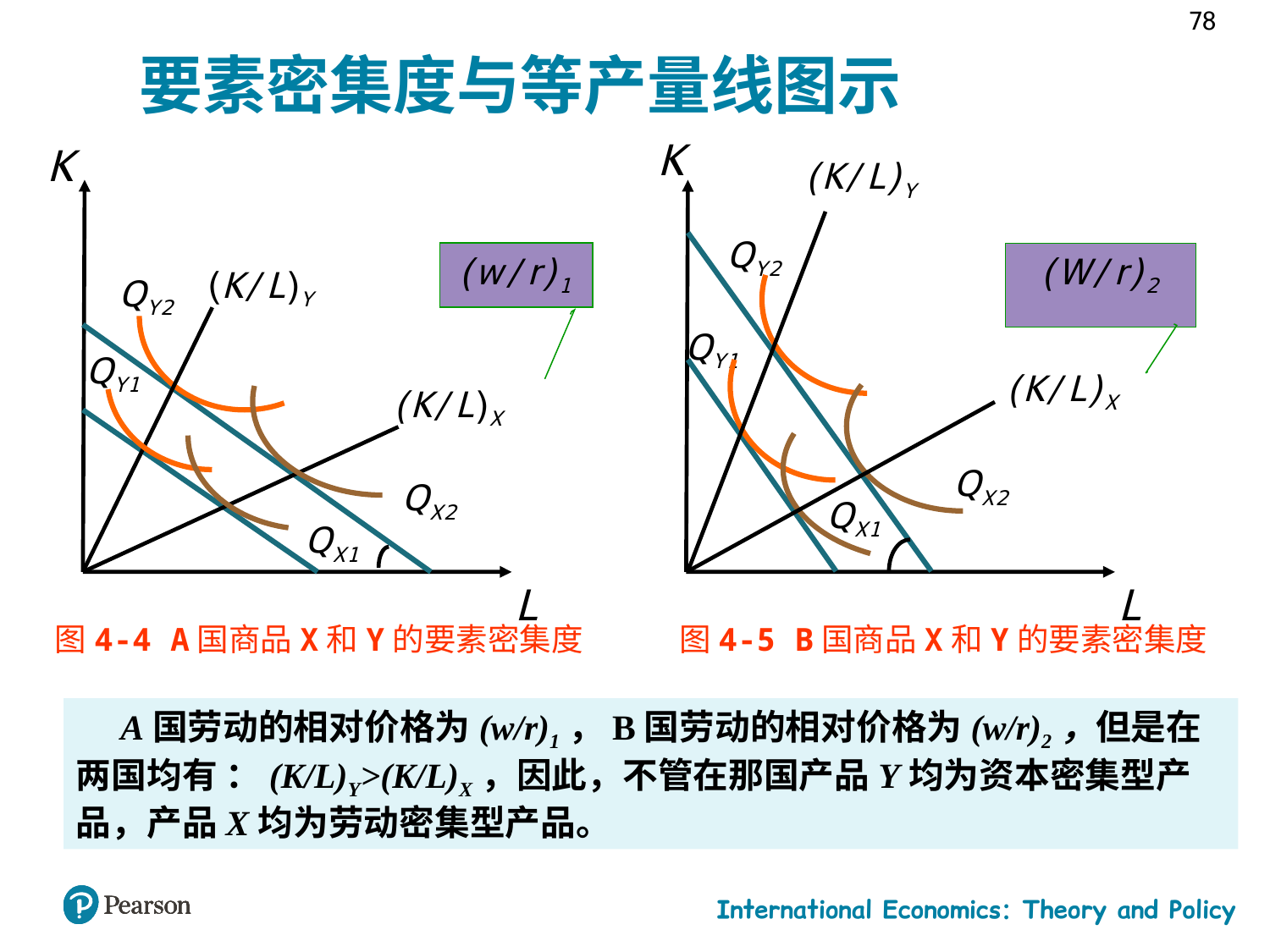

78
# 要素密集度与等产量线图示
K
K
(K/L)Y

QY2

(w/r)1
(W/r)2
(K/L)Y
QY2

QY1

QY1

(K/L)X

(K/L)X

QX2
QX2
QX1
QX1

L

L
图4-4 A国商品X和Y的要素密集度
图4-5 B国商品X和Y的要素密集度

     A国劳动的相对价格为(w/r)1，B国劳动的相对价格为(w/r)2，但是在两国均有 ：(K/L)Y>(K/L)X，因此，不管在那国产品Y均为资本密集型产品，产品X均为劳动密集型产品。